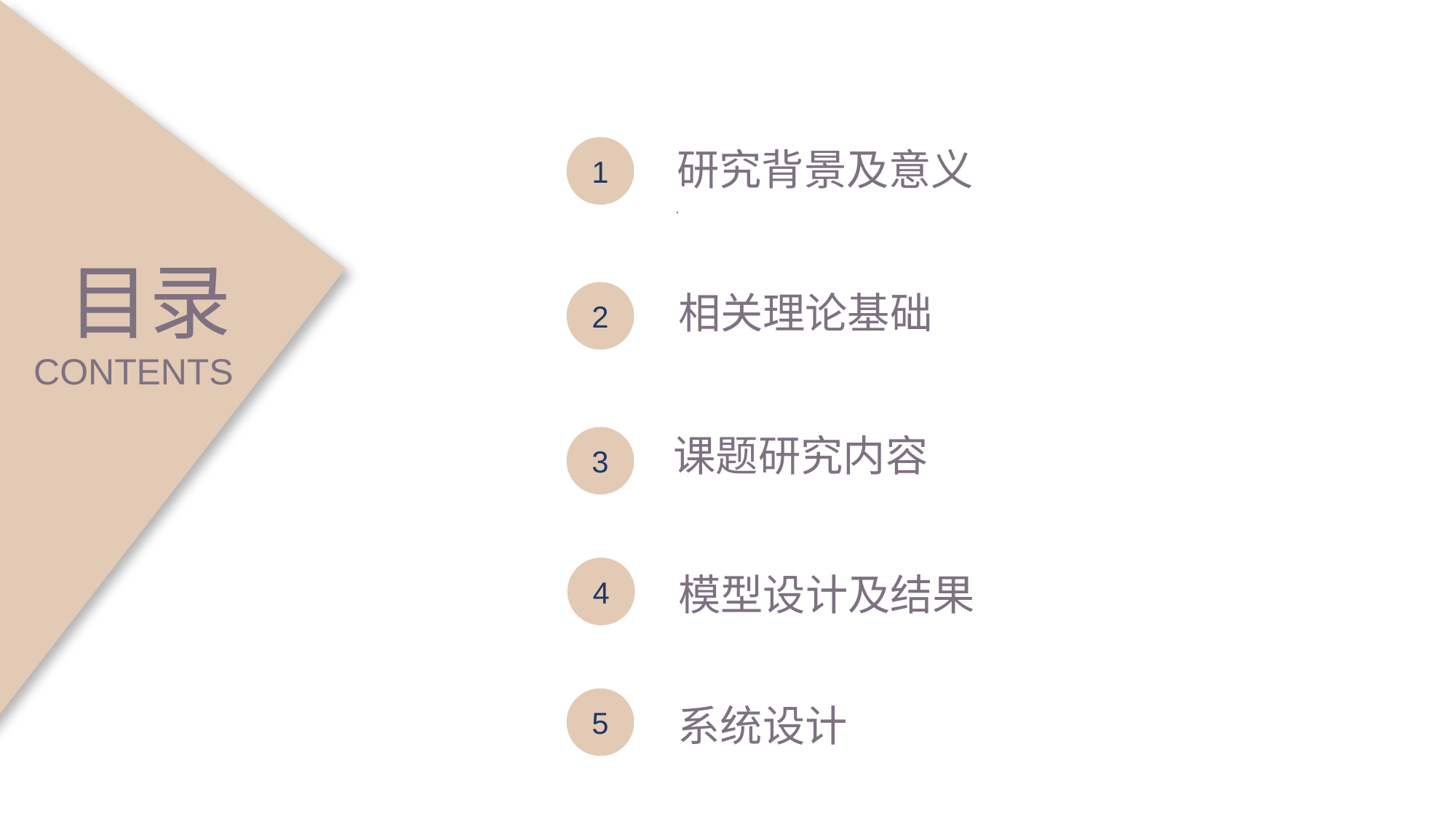

1
研究背景及意义

.
目录
相关理论基础
2
CONTENTS
课题研究内容
3
4
模型设计及结果
5
系统设计